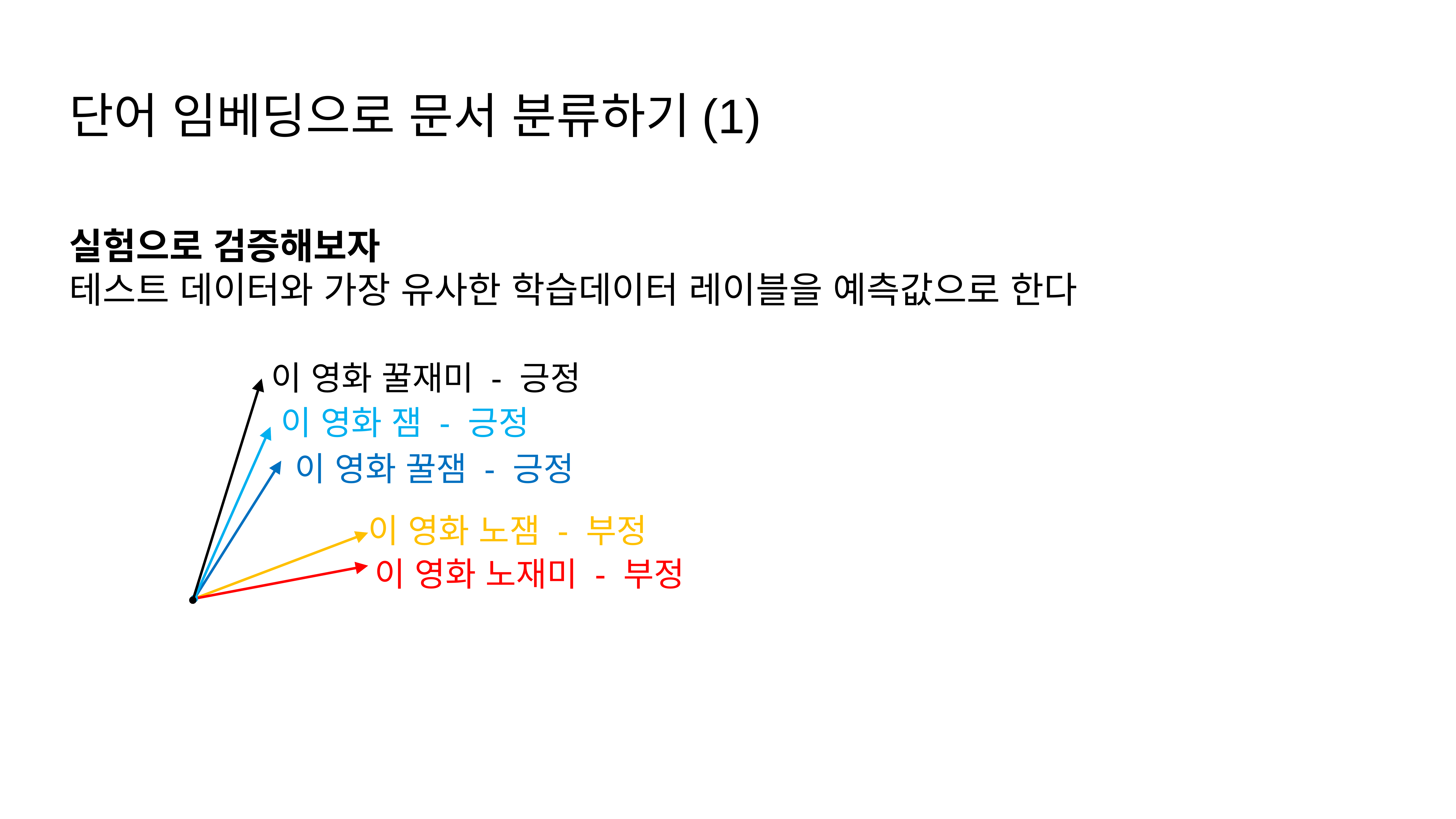

단어 임베딩으로 문서 분류하기(1)
실험으로 검증해보자
테스트 데이터와 가장 유사한 학습데이터 레이블을 예측값으로 한다
이 영화 꿀재미 - 긍정
이 영화 잼 - 긍정
이 영화 꿀잼 - 긍정
이 영화 노잼 - 부정
이 영화 노재미 - 부정